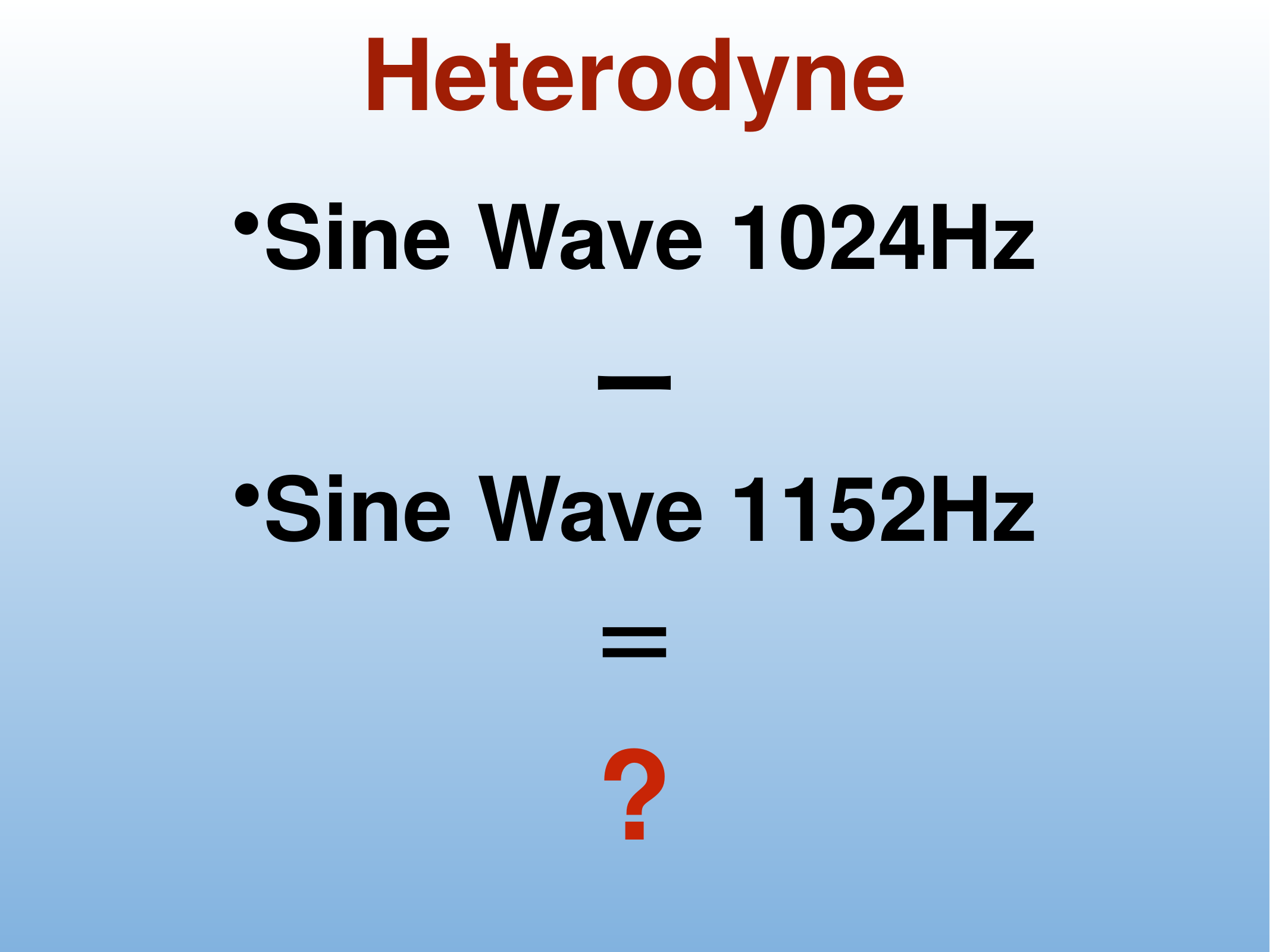

# Heterodyne
Sine Wave 1024Hz
ー
Sine Wave 1152Hz
＝
?

34